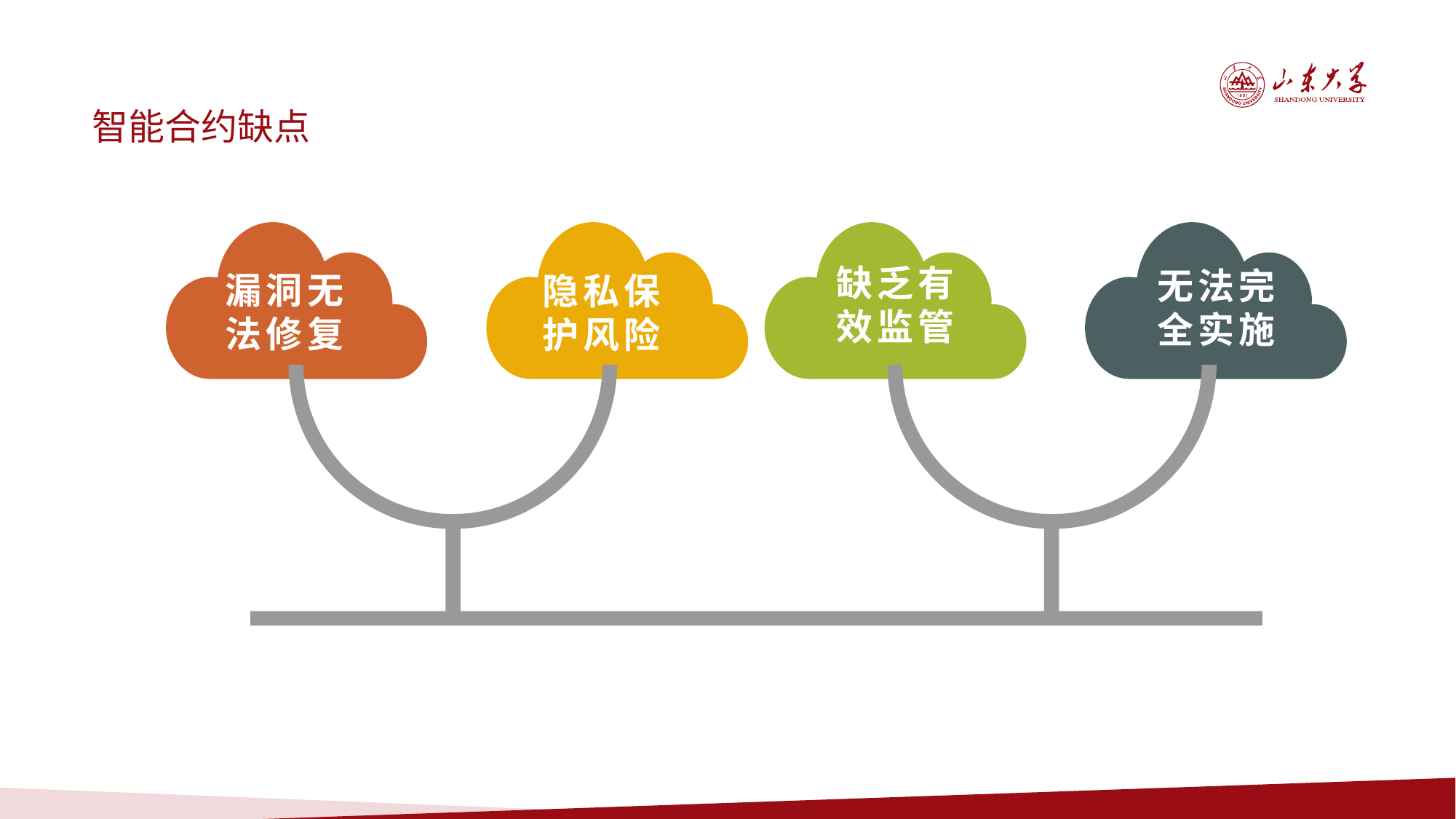

智能合约缺点

缺乏有
效监管
无法完
全实施
漏洞无
法修复
隐私保
护风险